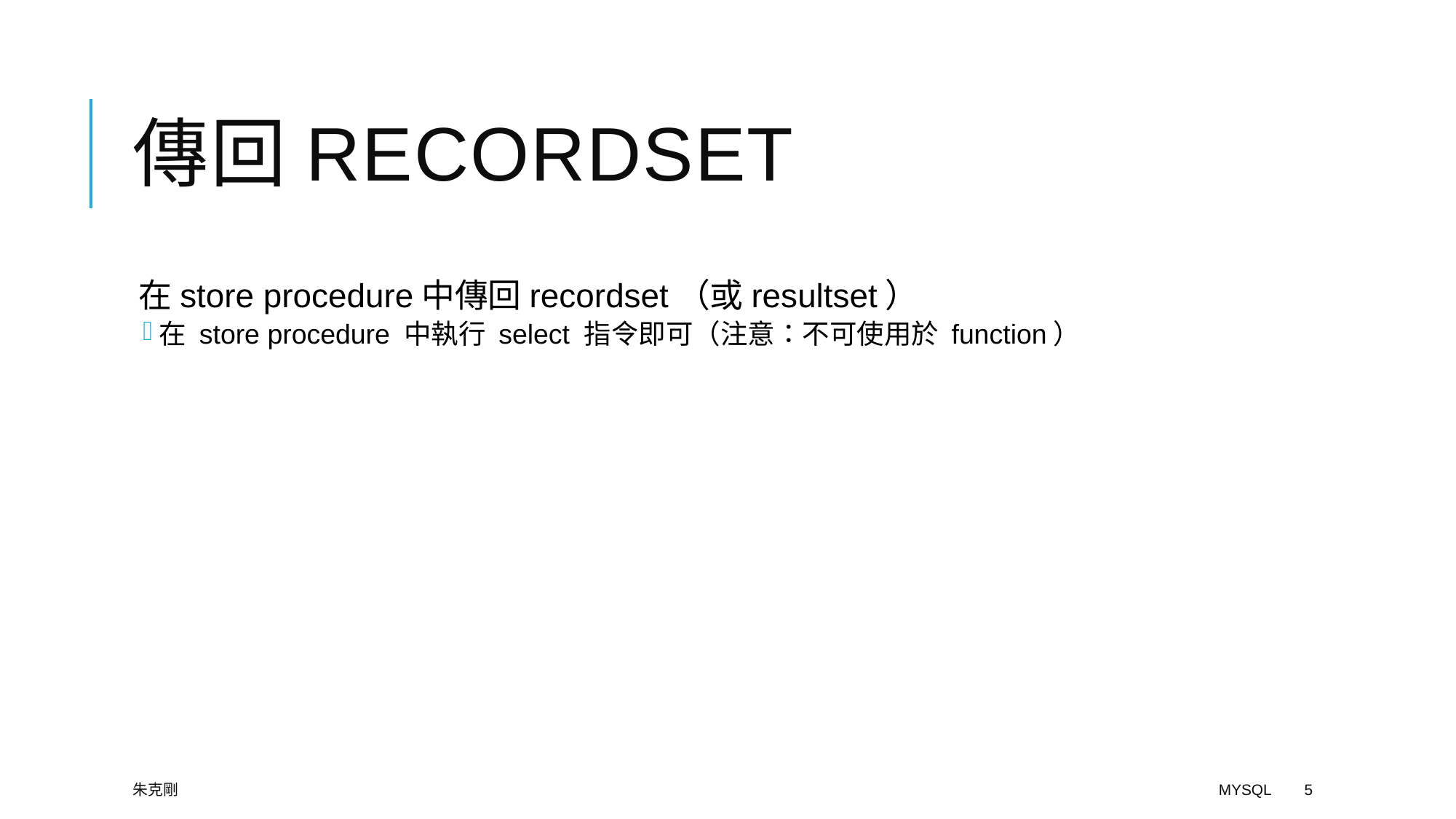

# 傳回recordset
在store procedure中傳回recordset（或resultset）
在 store procedure 中執行 select 指令即可（注意：不可使用於 function）
朱克剛
MySQL
5